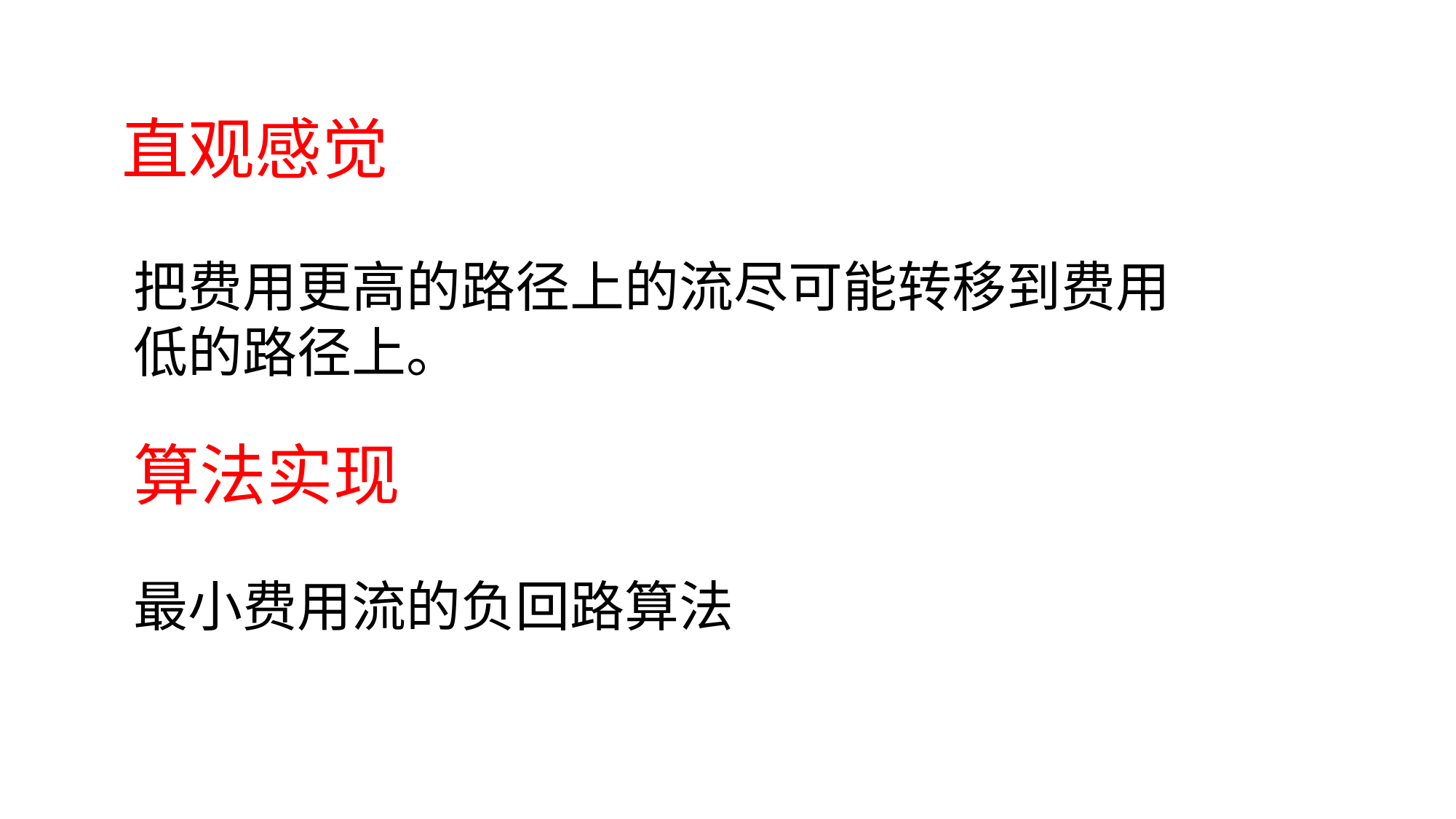

直观感觉
把费用更高的路径上的流尽可能转移到费用低的路径上。
算法实现
最小费用流的负回路算法